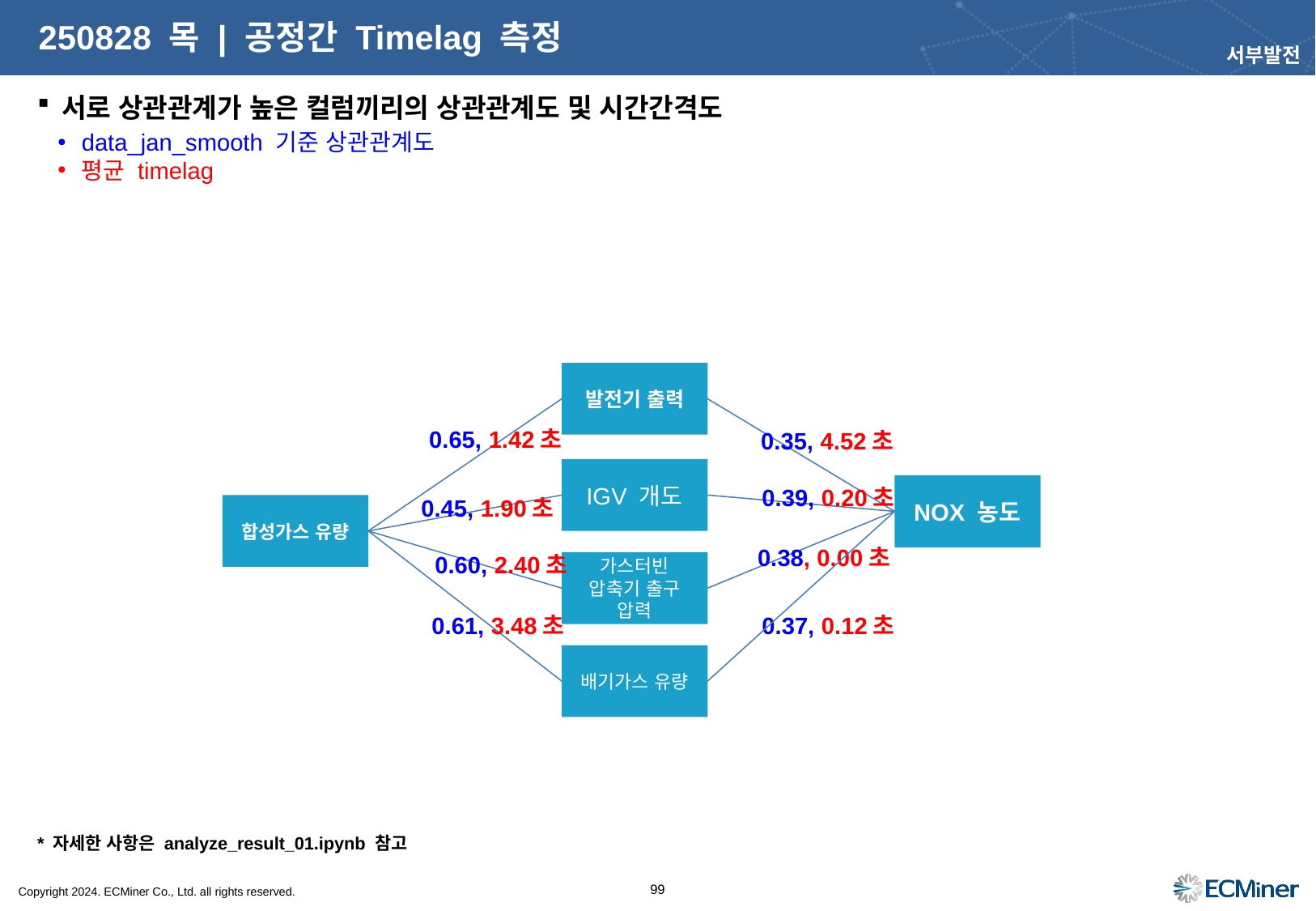

# 250828 목 | 공정간 Timelag 측정
서부발전
서로 상관관계가 높은 컬럼끼리의 상관관계도 및 시간간격도
data_jan_smooth 기준 상관관계도
평균 timelag
발전기 출력
0.65, 1.42초
0.35, 4.52초
IGV 개도
NOX 농도
0.39, 0.20초
0.45, 1.90초
합성가스 유량
0.38, 0.00초
0.60, 2.40초
가스터빈 압축기 출구 압력
0.37, 0.12초
0.61, 3.48초
배기가스 유량
* 자세한 사항은 analyze_result_01.ipynb 참고